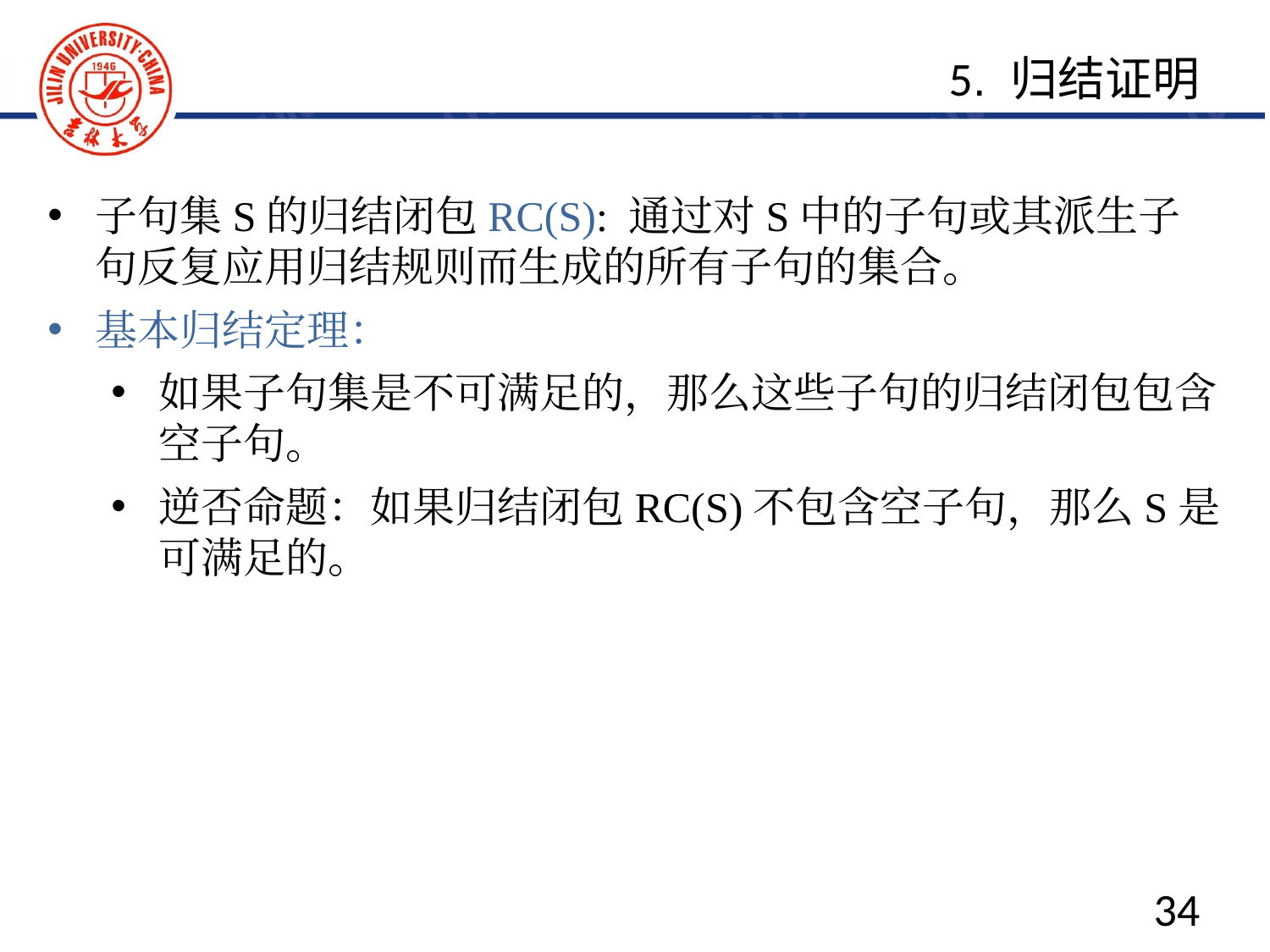

5. 归结证明
子句集S的归结闭包RC(S): 通过对S中的子句或其派生子句反复应用归结规则而生成的所有子句的集合。
基本归结定理：
如果子句集是不可满足的，那么这些子句的归结闭包包含空子句。
逆否命题：如果归结闭包RC(S)不包含空子句，那么S是可满足的。
34